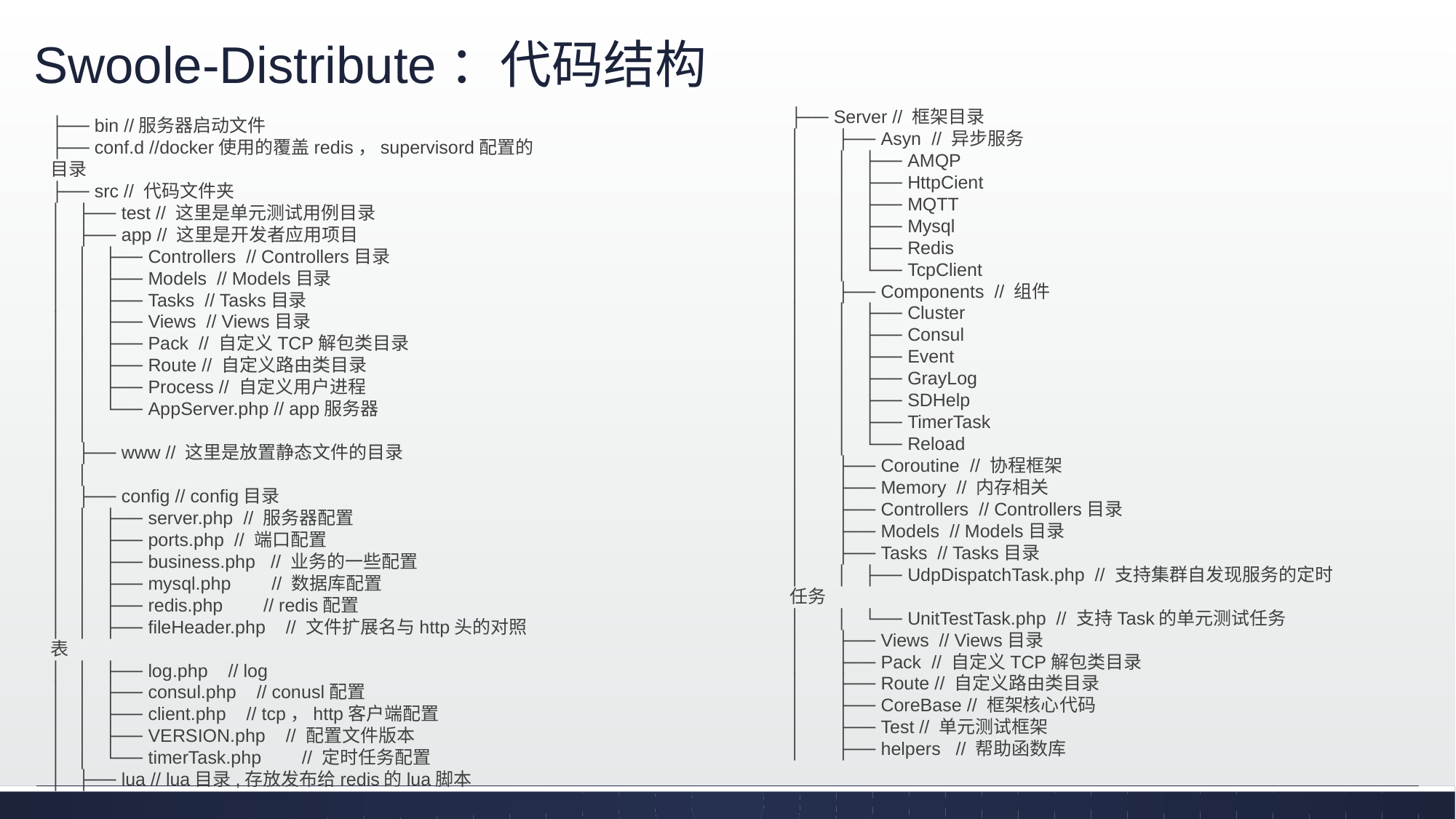

# Swoole-Distribute：代码结构
├── Server // 框架目录
│       ├── Asyn  // 异步服务
│       │   ├── AMQP
│       │   ├── HttpCient
│       │   ├── MQTT
│       │   ├── Mysql
│       │   ├── Redis
│       │   └── TcpClient
│       ├── Components  // 组件
│       │   ├── Cluster
│       │   ├── Consul
│       │   ├── Event
│       │   ├── GrayLog
│       │   ├── SDHelp
│       │   ├── TimerTask
│       │   └── Reload
│       ├── Coroutine  // 协程框架
│       ├── Memory  // 内存相关
│       ├── Controllers  // Controllers目录
│       ├── Models  // Models目录
│       ├── Tasks  // Tasks目录
│       │   ├── UdpDispatchTask.php  // 支持集群自发现服务的定时任务
│       │   └── UnitTestTask.php  // 支持Task的单元测试任务
│       ├── Views  // Views目录
│       ├── Pack  // 自定义TCP解包类目录
│       ├── Route // 自定义路由类目录
│       ├── CoreBase // 框架核心代码
│       ├── Test // 单元测试框架
│       ├── helpers   // 帮助函数库
├── bin //服务器启动文件
├── conf.d //docker使用的覆盖redis，supervisord配置的目录
├── src // 代码文件夹
│   ├── test // 这里是单元测试用例目录
│   ├── app // 这里是开发者应用项目
│   │   ├── Controllers  // Controllers目录
│   │   ├── Models  // Models目录
│   │   ├── Tasks  // Tasks目录
│   │   ├── Views  // Views目录
│   │   ├── Pack  // 自定义TCP解包类目录
│   │   ├── Route // 自定义路由类目录
│   │   ├── Process // 自定义用户进程
│   │   └── AppServer.php // app服务器
│   │
│   ├── www // 这里是放置静态文件的目录
│   │
│   ├── config // config目录
│   │   ├── server.php  // 服务器配置
│   │   ├── ports.php  // 端口配置
│   │   ├── business.php   // 业务的一些配置
│   │   ├── mysql.php        // 数据库配置
│   │   ├── redis.php        // redis配置
│   │   ├── fileHeader.php    // 文件扩展名与http头的对照表
│   │   ├── log.php    // log
│   │   ├── consul.php    // conusl配置
│   │   ├── client.php    // tcp，http客户端配置
│   │   ├── VERSION.php    // 配置文件版本
│   │   └── timerTask.php        // 定时任务配置
│   ├── lua // lua目录,存放发布给redis的lua脚本